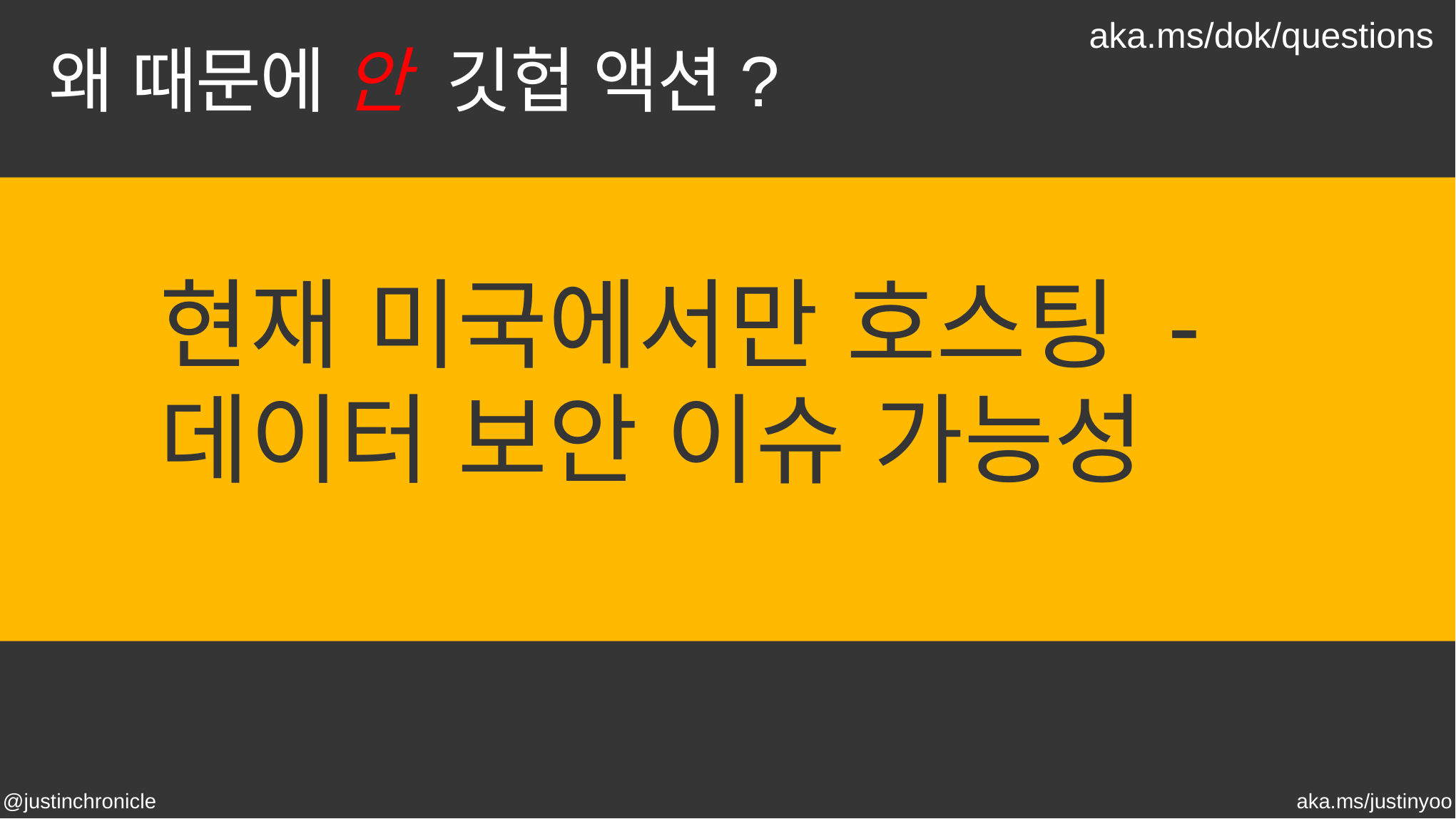

aka.ms/dok/questions
# 왜 때문에 안  깃헙 액션?

현재 미국에서만 호스팅 -
데이터 보안 이슈 가능성